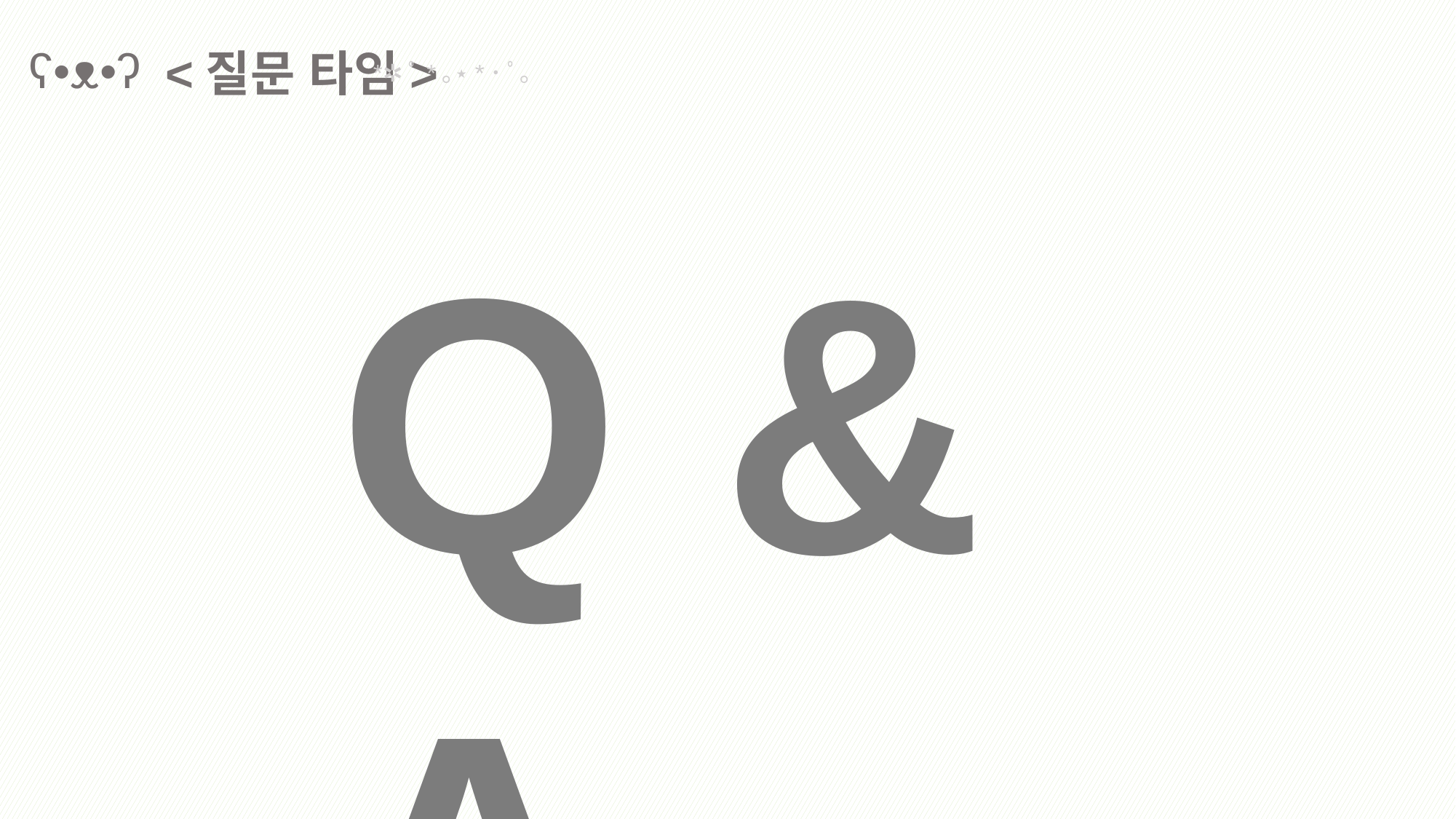

<질문 타임>
ʕ•ᴥ•ʔ
*✲ﾟ*｡⋆*･ ﾟ｡
Q & A